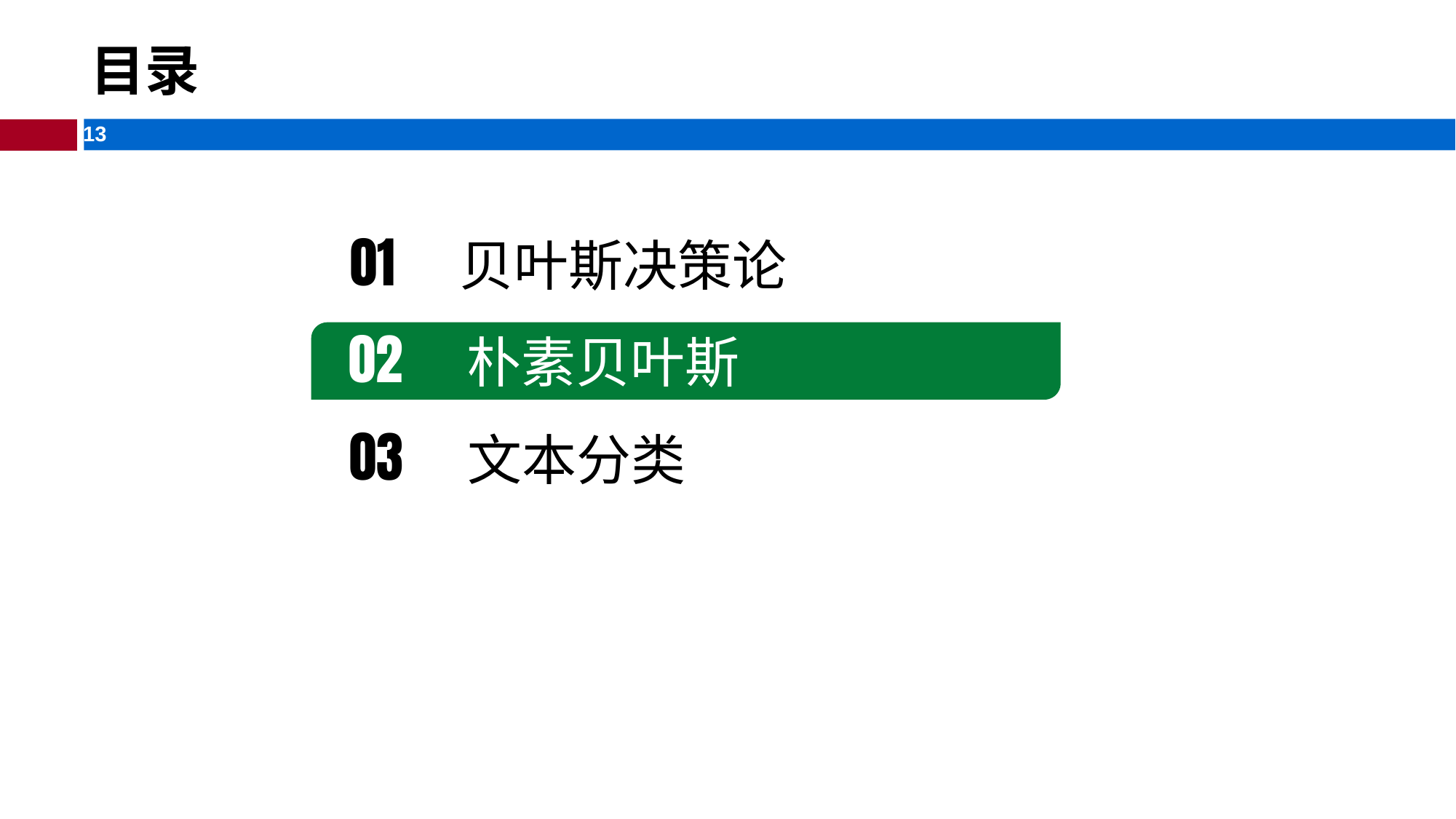

# 目录
01    贝叶斯决策论

02    朴素贝叶斯
03    文本分类